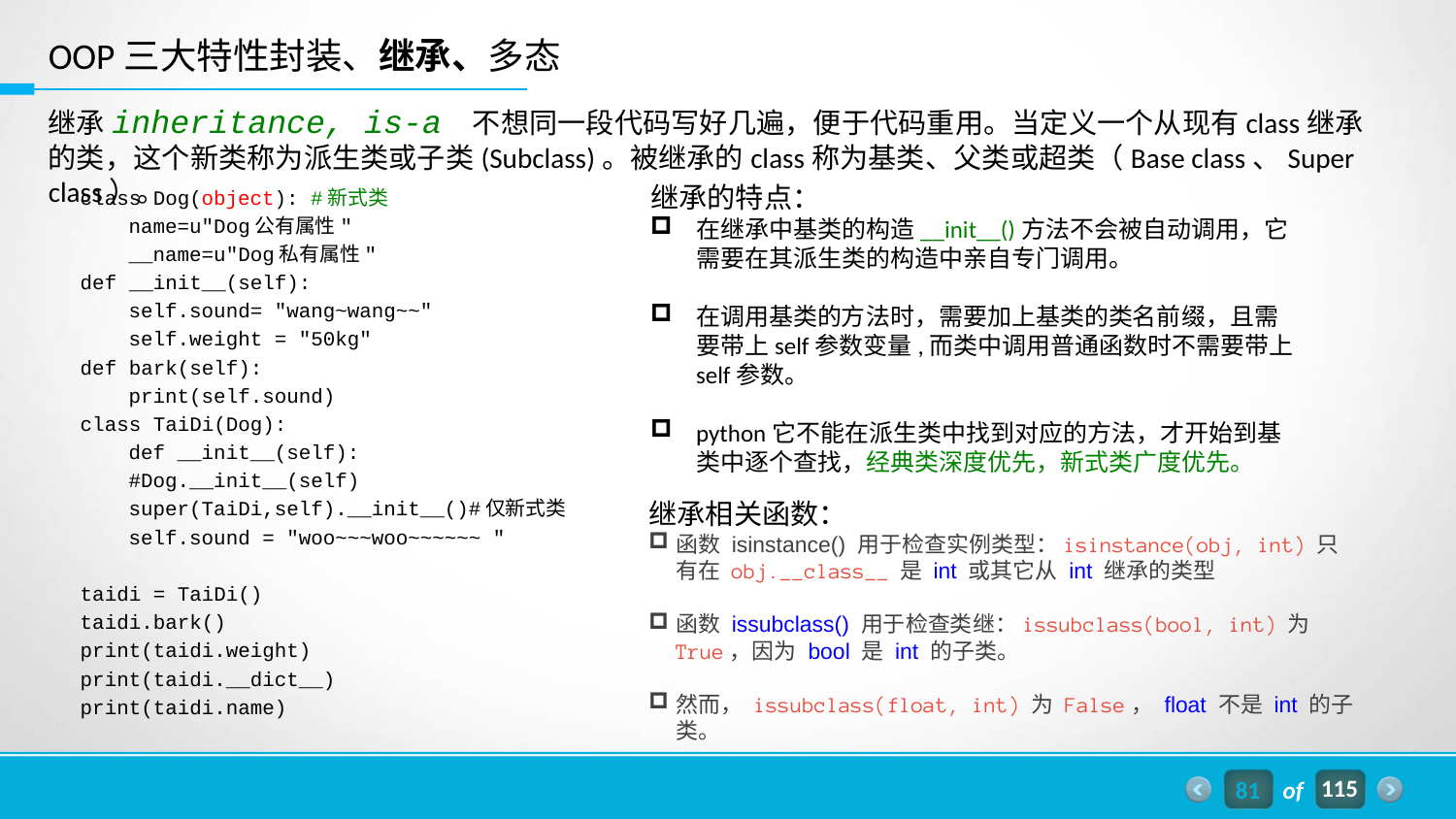

OOP三大特性封装、继承、多态

继承inheritance, is-a 不想同一段代码写好几遍，便于代码重用。当定义一个从现有class继承的类，这个新类称为派生类或子类(Subclass)。被继承的class称为基类、父类或超类（Base class、Super class）。
继承的特点：
在继承中基类的构造__init__()方法不会被自动调用，它需要在其派生类的构造中亲自专门调用。

在调用基类的方法时，需要加上基类的类名前缀，且需要带上self参数变量,而类中调用普通函数时不需要带上self参数。

python它不能在派生类中找到对应的方法，才开始到基类中逐个查找，经典类深度优先，新式类广度优先。
class Dog(object): #新式类
    name=u"Dog公有属性"
    __name=u"Dog私有属性"
def __init__(self):
    self.sound= "wang~wang~~"
    self.weight = "50kg"
def bark(self):
    print(self.sound)
class TaiDi(Dog):
    def __init__(self):
    #Dog.__init__(self)
    super(TaiDi,self).__init__()#仅新式类
    self.sound = "woo~~~woo~~~~~~ "

taidi = TaiDi()
taidi.bark()
print(taidi.weight)
print(taidi.__dict__)
print(taidi.name)
继承相关函数：
函数 isinstance() 用于检查实例类型：isinstance(obj, int) 只有在 obj.__class__ 是 int 或其它从 int 继承的类型

函数 issubclass() 用于检查类继：issubclass(bool, int) 为 True，因为 bool 是 int 的子类。

然而， issubclass(float, int) 为 False， float 不是 int 的子类。
81